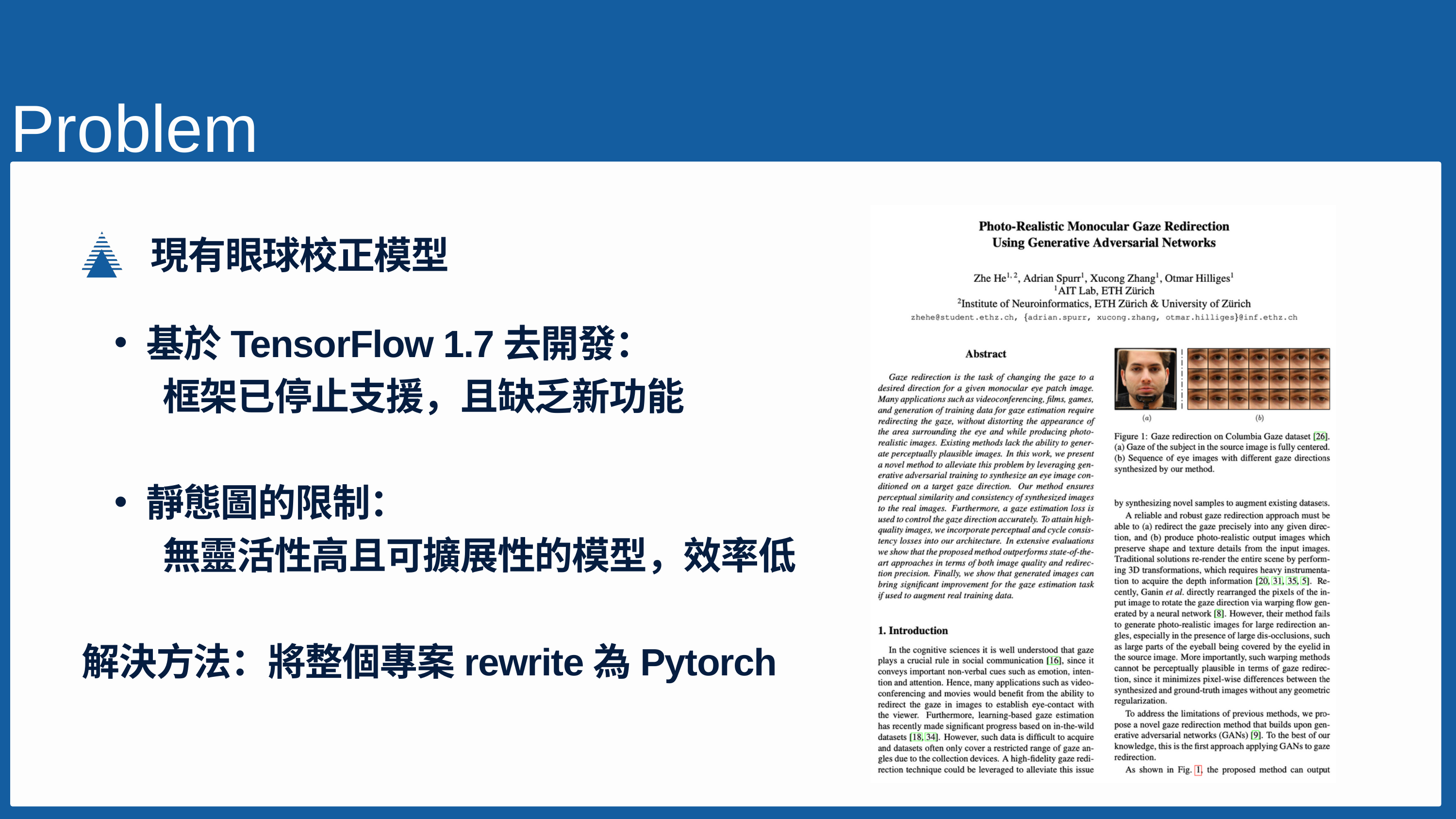

Problem

現有眼球校正模型

基於TensorFlow 1.7去開發：
         框架已停止支援，且缺乏新功能

靜態圖的限制：
         無靈活性高且可擴展性的模型，效率低

解決方法：將整個專案rewrite為Pytorch